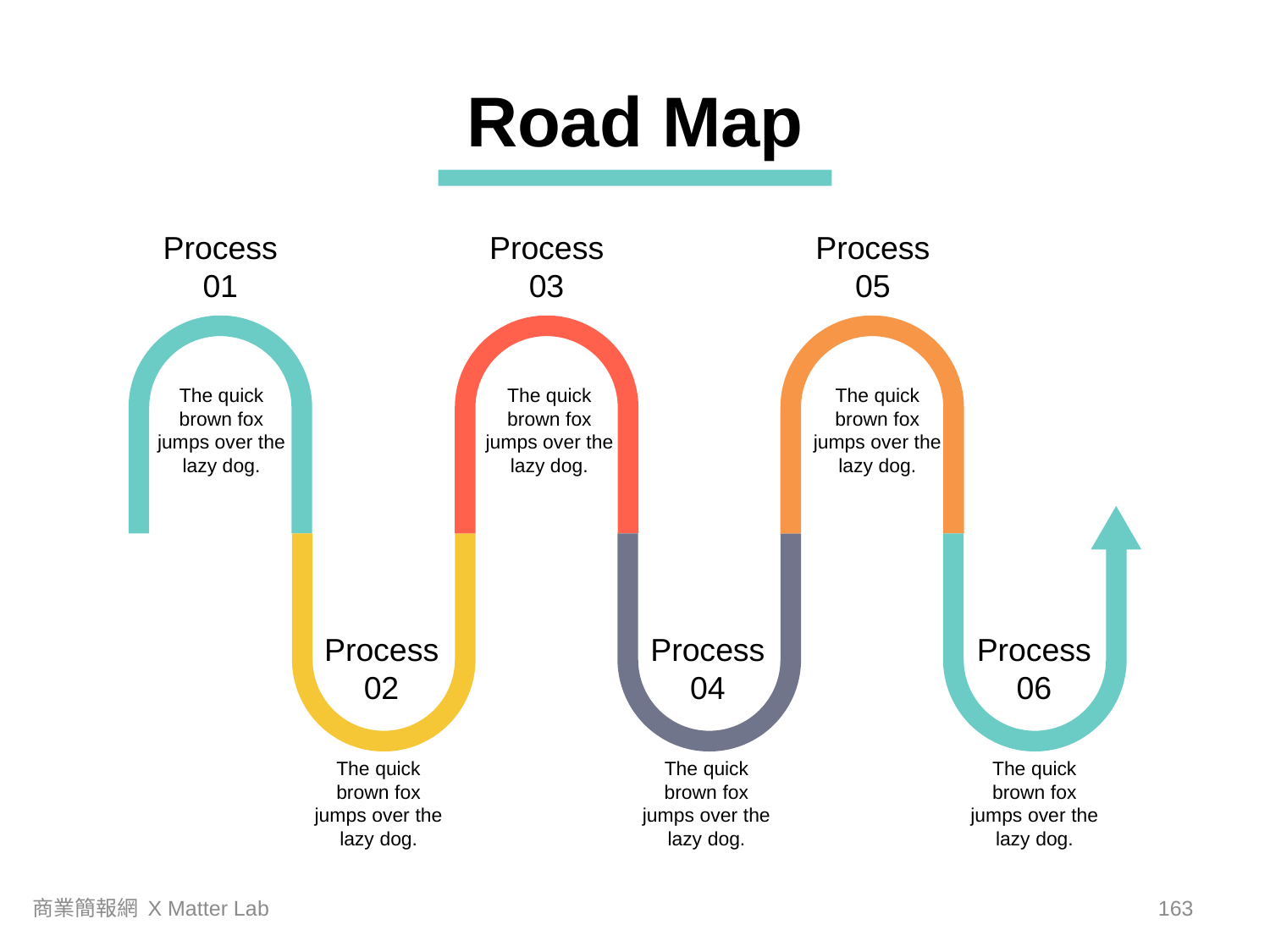

Road Map

Process 01
Process 03
Process 05

The quick brown fox jumps over the lazy dog.
The quick brown fox jumps over the lazy dog.
The quick brown fox jumps over the lazy dog.
Process 02
Process 04
Process 06
The quick brown fox jumps over the lazy dog.
The quick brown fox jumps over the lazy dog.
The quick brown fox jumps over the lazy dog.
商業簡報網 X Matter Lab
163